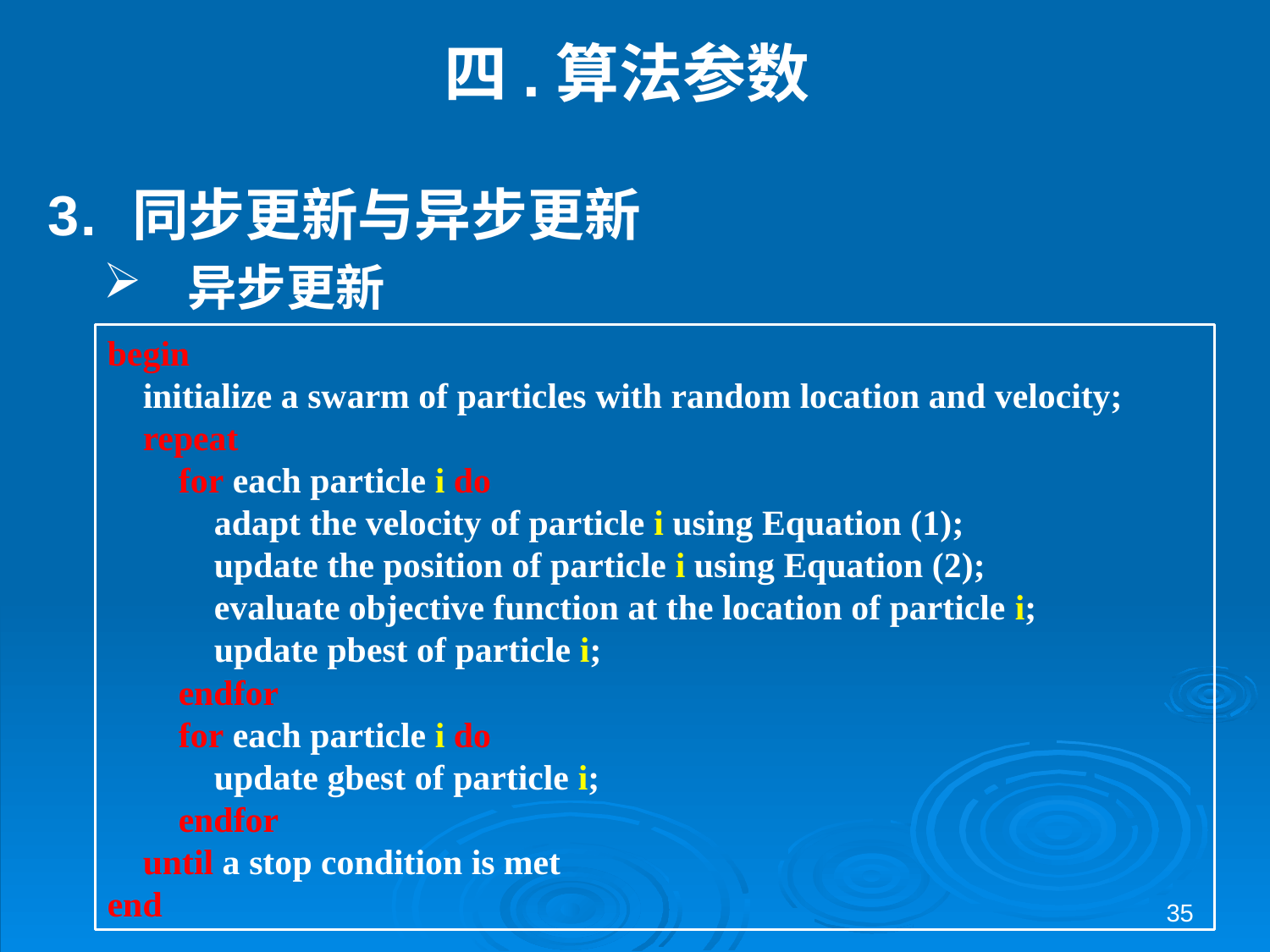

# 四.算法参数
同步更新与异步更新
异步更新

begin
    initialize a swarm of particles with random location and velocity;
    repeat
        for each particle i do
            adapt the velocity of particle i using Equation (1);
            update the position of particle i using Equation (2);
            evaluate objective function at the location of particle i;
            update pbest of particle i;
        endfor
        for each particle i do
            update gbest of particle i;
        endfor
    until a stop condition is met
end
35